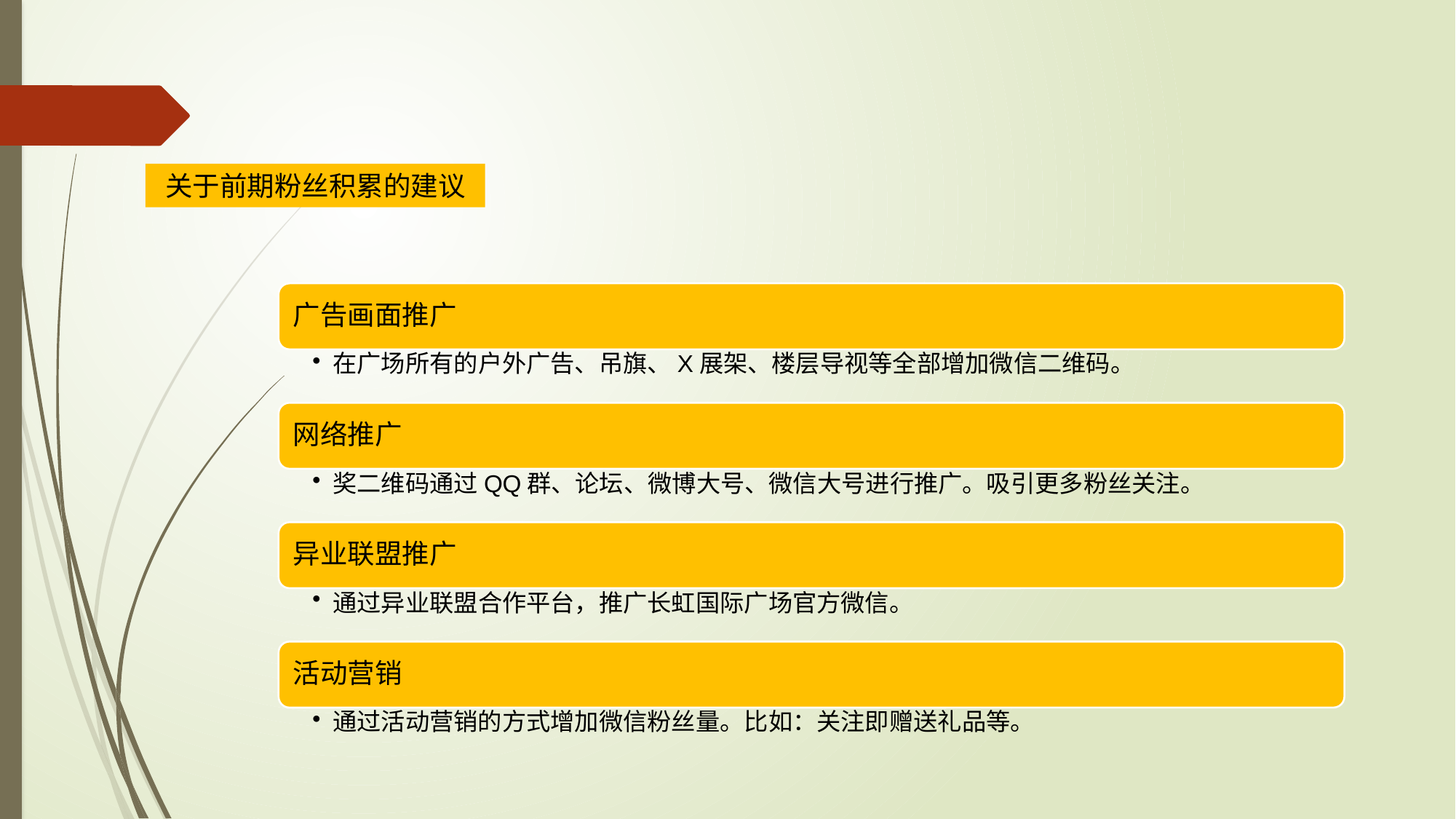

关于前期粉丝积累的建议
广告画面推广
在广场所有的户外广告、吊旗、X展架、楼层导视等全部增加微信二维码。
网络推广
奖二维码通过QQ群、论坛、微博大号、微信大号进行推广。吸引更多粉丝关注。
异业联盟推广
通过异业联盟合作平台，推广长虹国际广场官方微信。
活动营销
通过活动营销的方式增加微信粉丝量。比如：关注即赠送礼品等。